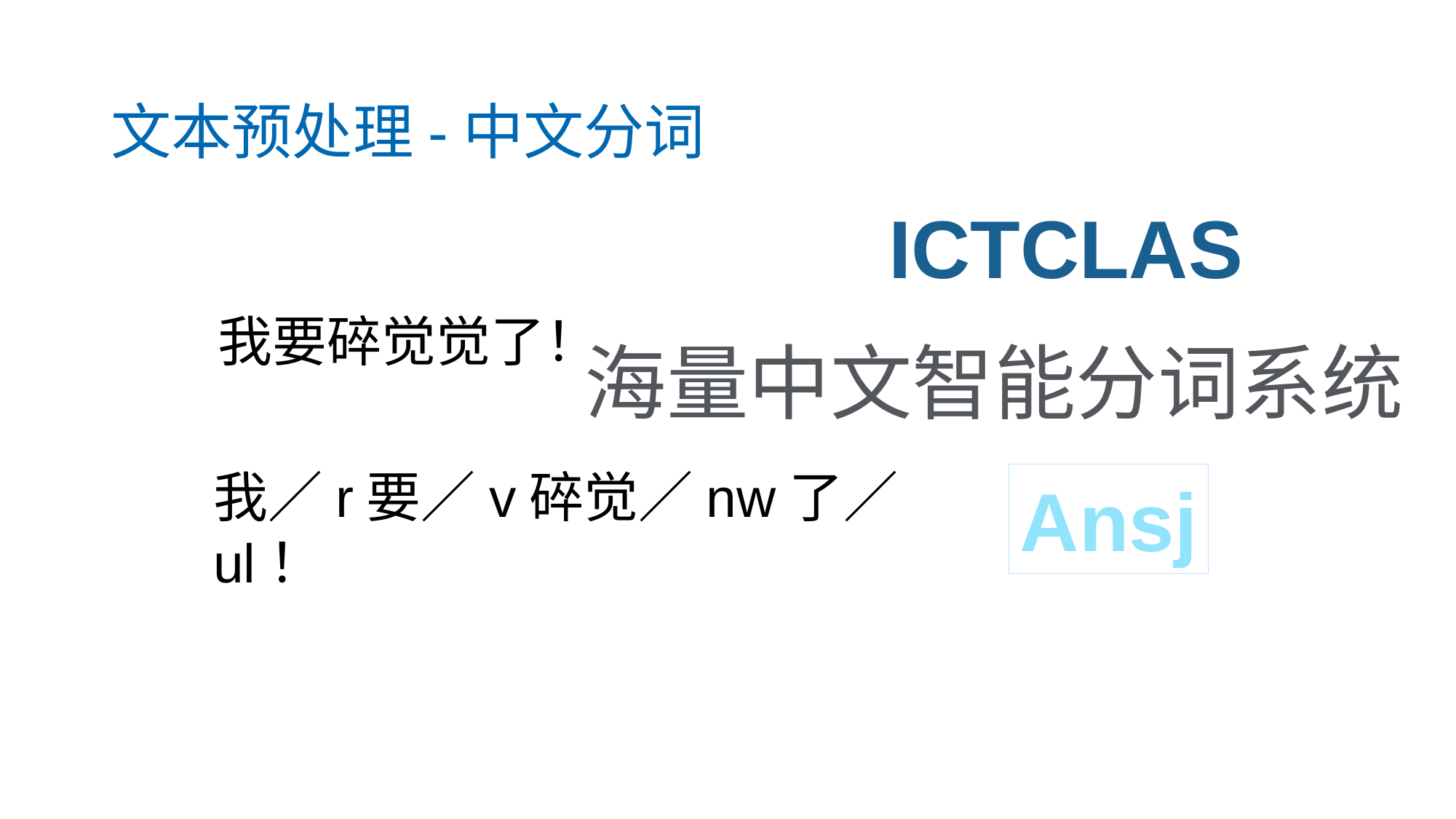

# 文本预处理-中文分词
ICTCLAS
我要碎觉觉了！
海量中文智能分词系统
我／r要／v碎觉／nw了／ul！
Ansj